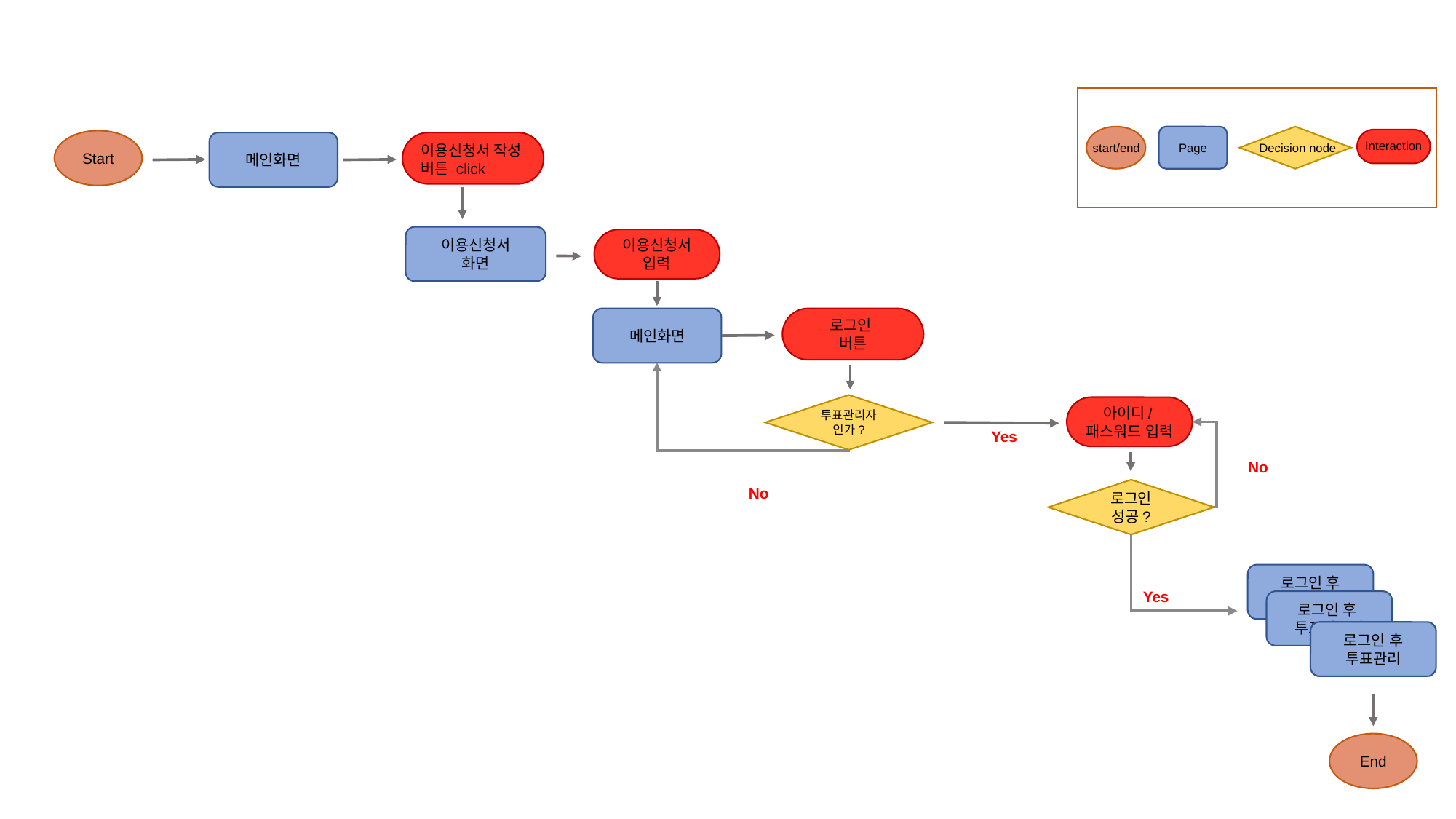

Page

Start
메인화면

Interaction

Decision node

start/end

이용신청서 작성
버튼 click
이용신청서
화면
이용신청서 입력
메인화면
로그인
버튼
투표관리자
인가?
아이디/패스워드 입력
Yes
No
No
로그인 성공?
로그인 후
마이페이지
Yes
로그인 후
투표만들기
로그인 후
투표관리
End